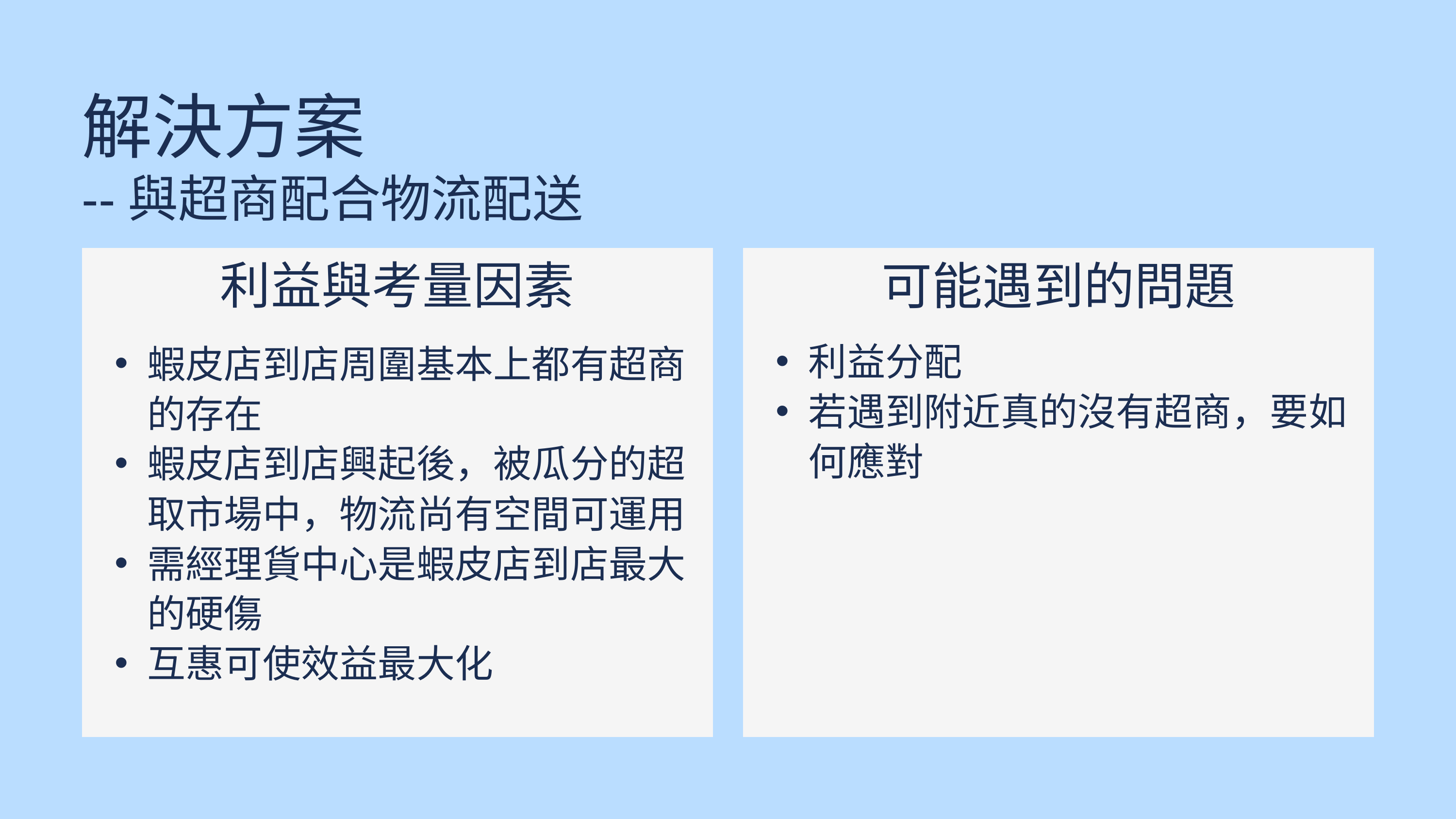

解決方案
--與超商配合物流配送

利益與考量因素
可能遇到的問題
利益分配
若遇到附近真的沒有超商，要如何應對
蝦皮店到店周圍基本上都有超商的存在
蝦皮店到店興起後，被瓜分的超取市場中，物流尚有空間可運用
需經理貨中心是蝦皮店到店最大的硬傷
互惠可使效益最大化